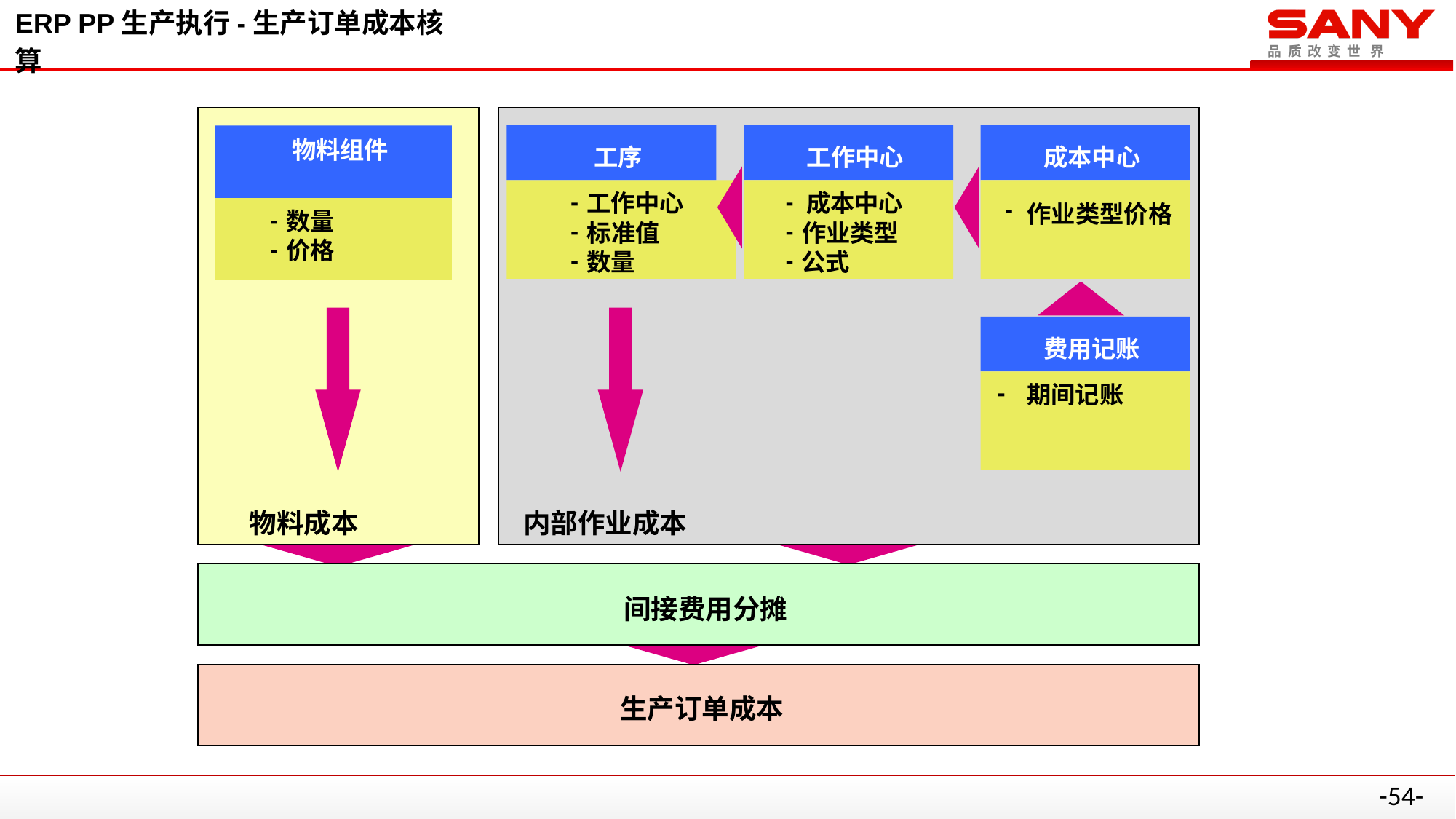

# ERP PP生产执行-生产订单成本核算

物料组件
工作中心
成本中心
工序

-
-
工作中心
成本中心
-

作业类型价格
-
数量
-
-
标准值
作业类型
-
价格
-
-
数量
公式

费用记账

-
期间记账

物料成本
内部作业成本

间接费用分摊

生产订单成本